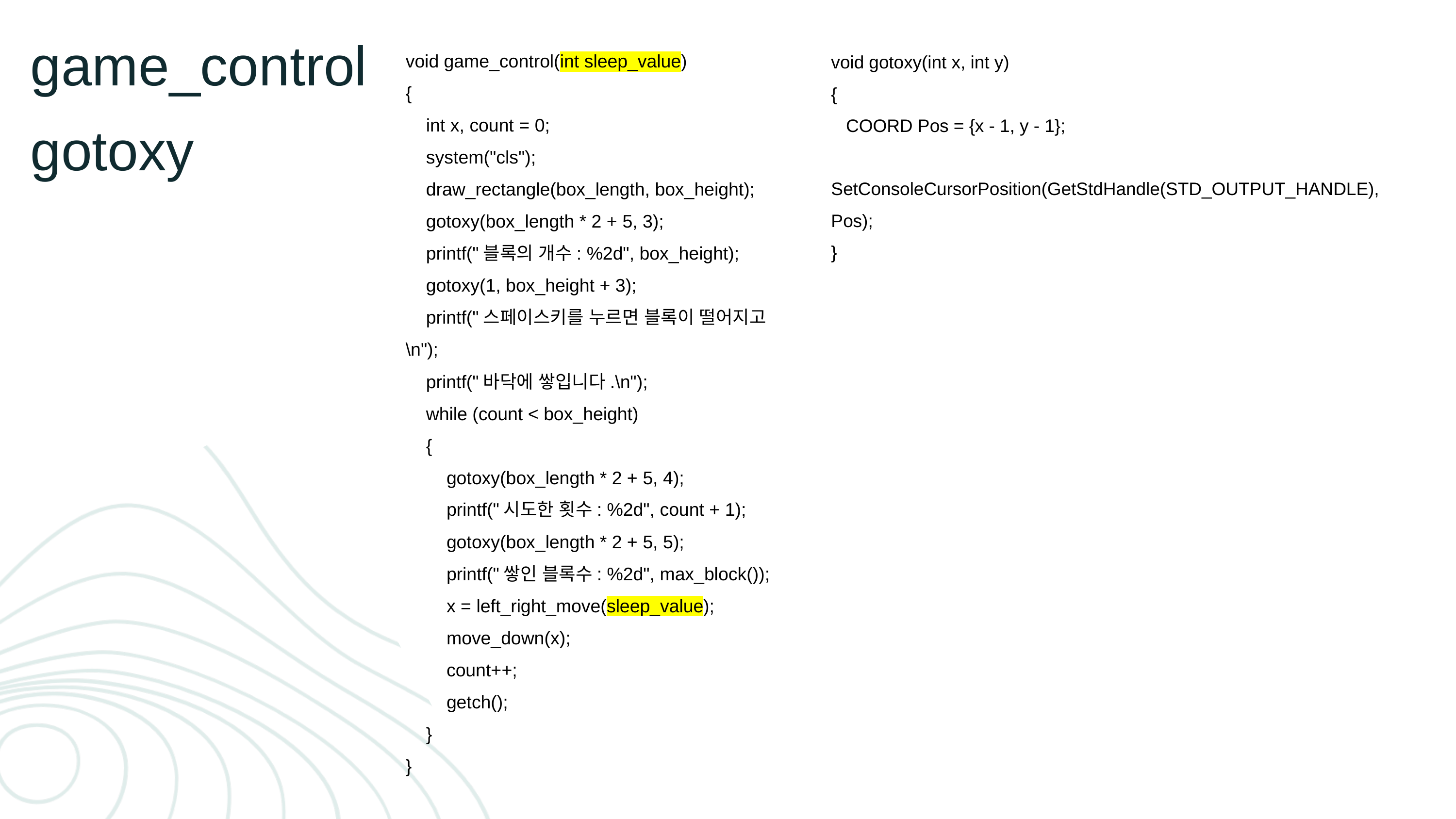

game_control
gotoxy

void game_control(int sleep_value)
{
    int x, count = 0;
    system("cls");
    draw_rectangle(box_length, box_height);
    gotoxy(box_length * 2 + 5, 3);
    printf("블록의 개수: %2d", box_height);
    gotoxy(1, box_height + 3);
    printf("스페이스키를 누르면 블록이 떨어지고\n");
    printf("바닥에 쌓입니다.\n");
    while (count < box_height)
    {
        gotoxy(box_length * 2 + 5, 4);
        printf("시도한 횟수: %2d", count + 1);
        gotoxy(box_length * 2 + 5, 5);
        printf("쌓인 블록수: %2d", max_block());
        x = left_right_move(sleep_value);
        move_down(x);
        count++;
        getch();
    }
}
void gotoxy(int x, int y)
{
   COORD Pos = {x - 1, y - 1};
   SetConsoleCursorPosition(GetStdHandle(STD_OUTPUT_HANDLE), Pos);
}